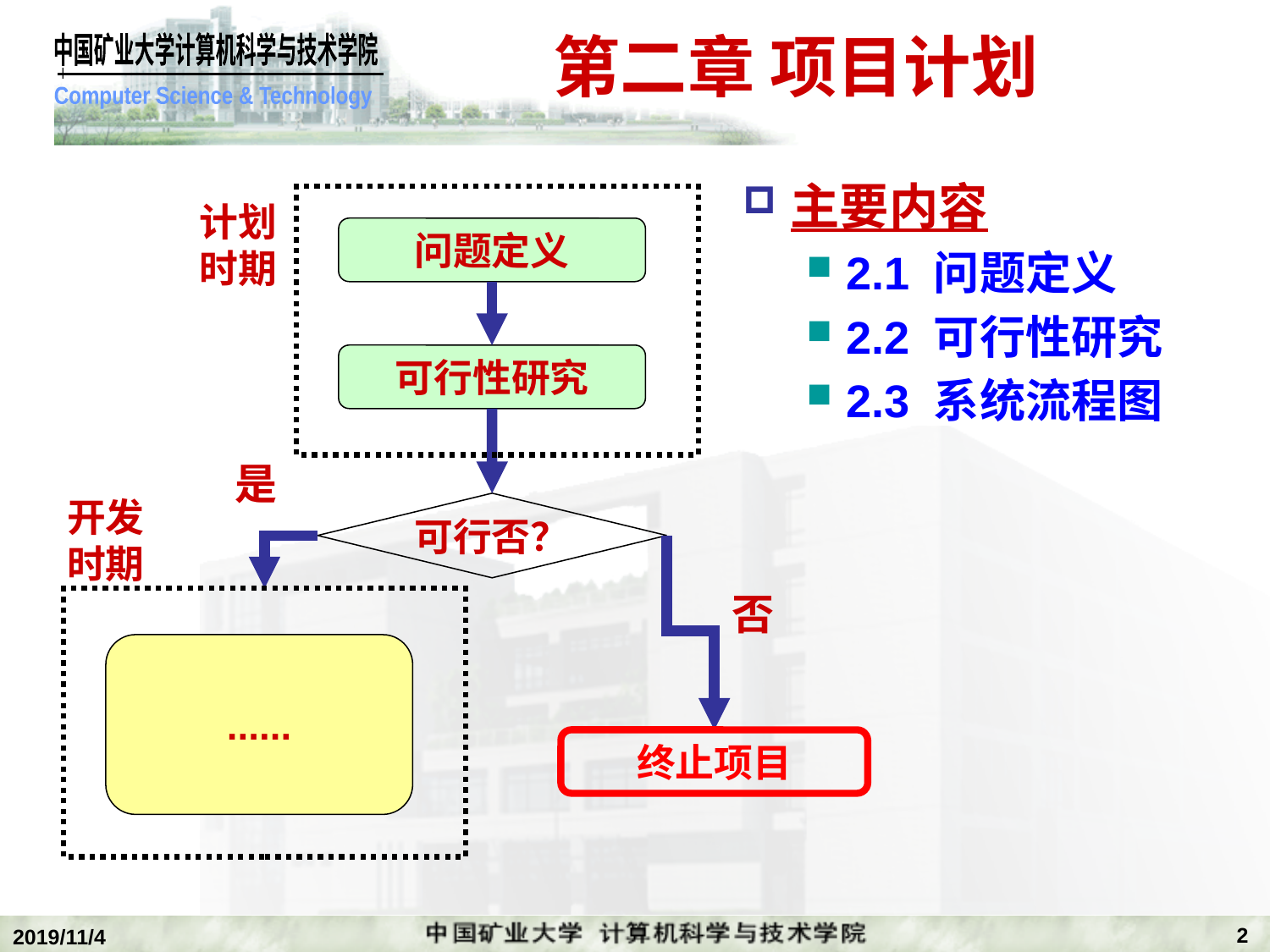

# 第二章 项目计划
主要内容
2.1 问题定义
2.2 可行性研究
2.3 系统流程图
计划
时期

问题定义
可行性研究
是
开发
时期

可行否？
否
......
终止项目
2
2019/11/4